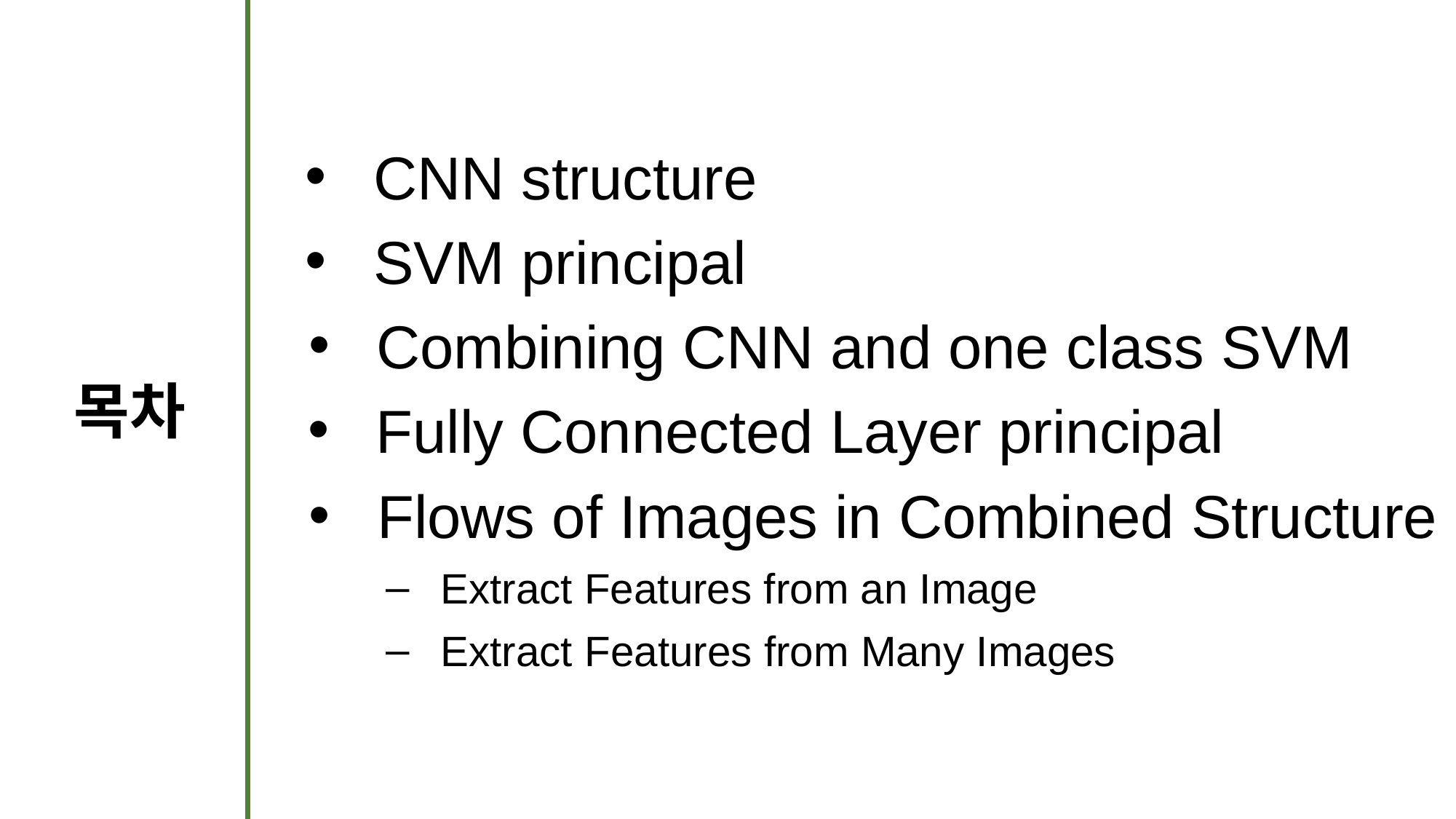

CNN structure
SVM principal
Combining CNN and one class SVM
목차
Fully Connected Layer principal
Flows of Images in Combined Structure
Extract Features from an Image
Extract Features from Many Images